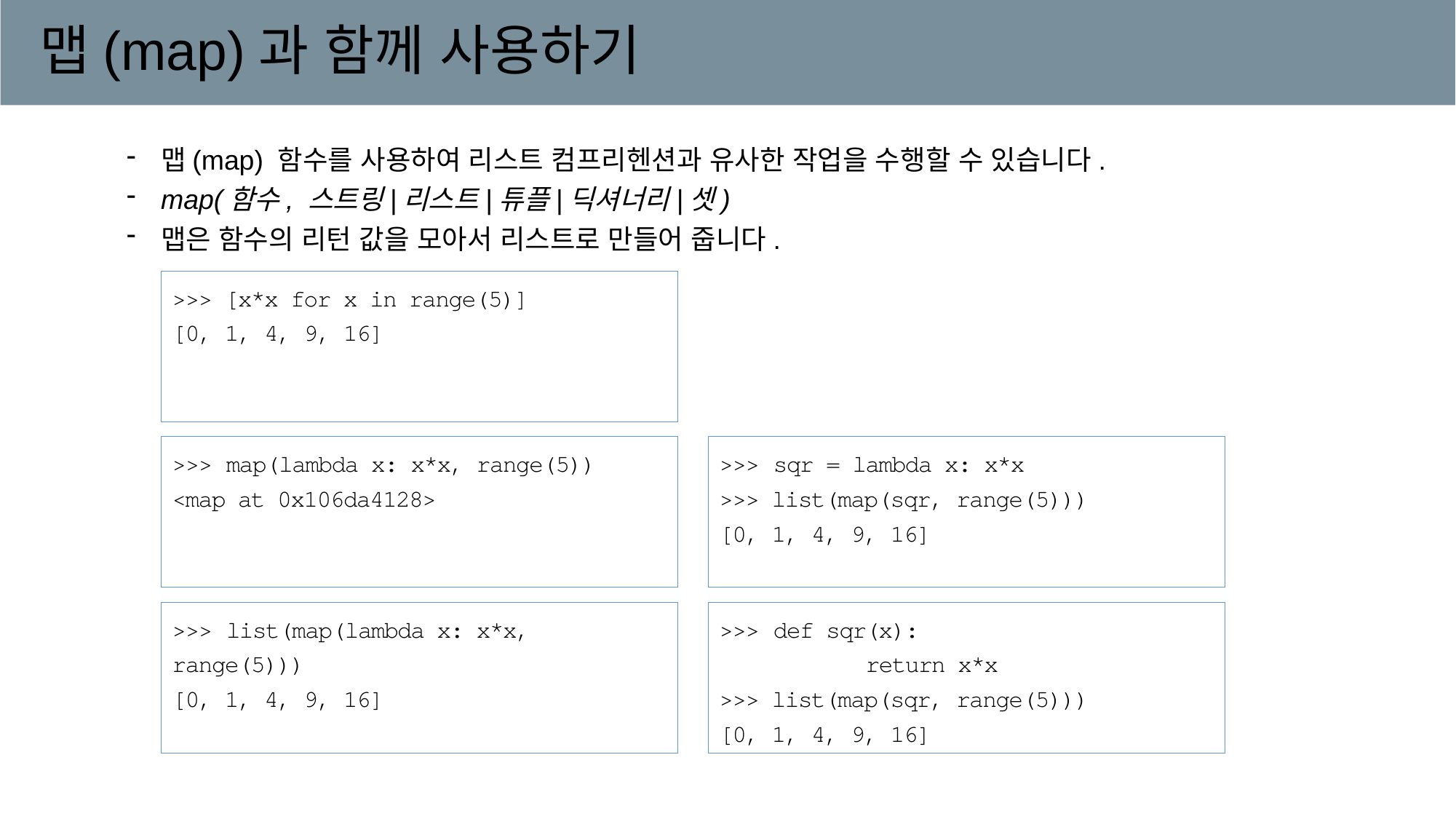

# 맵(map)과 함께 사용하기
맵(map) 함수를 사용하여 리스트 컴프리헨션과 유사한 작업을 수행할 수 있습니다.
map(함수, 스트링|리스트|튜플|딕셔너리|셋)
맵은 함수의 리턴 값을 모아서 리스트로 만들어 줍니다.
>>> [x*x for x in range(5)]
[0, 1, 4, 9, 16]
>>> map(lambda x: x*x, range(5))
<map at 0x106da4128>
>>> sqr = lambda x: x*x
>>> list(map(sqr, range(5)))
[0, 1, 4, 9, 16]
>>> list(map(lambda x: x*x, range(5)))
[0, 1, 4, 9, 16]
>>> def sqr(x):
           return x*x
>>> list(map(sqr, range(5)))
[0, 1, 4, 9, 16]